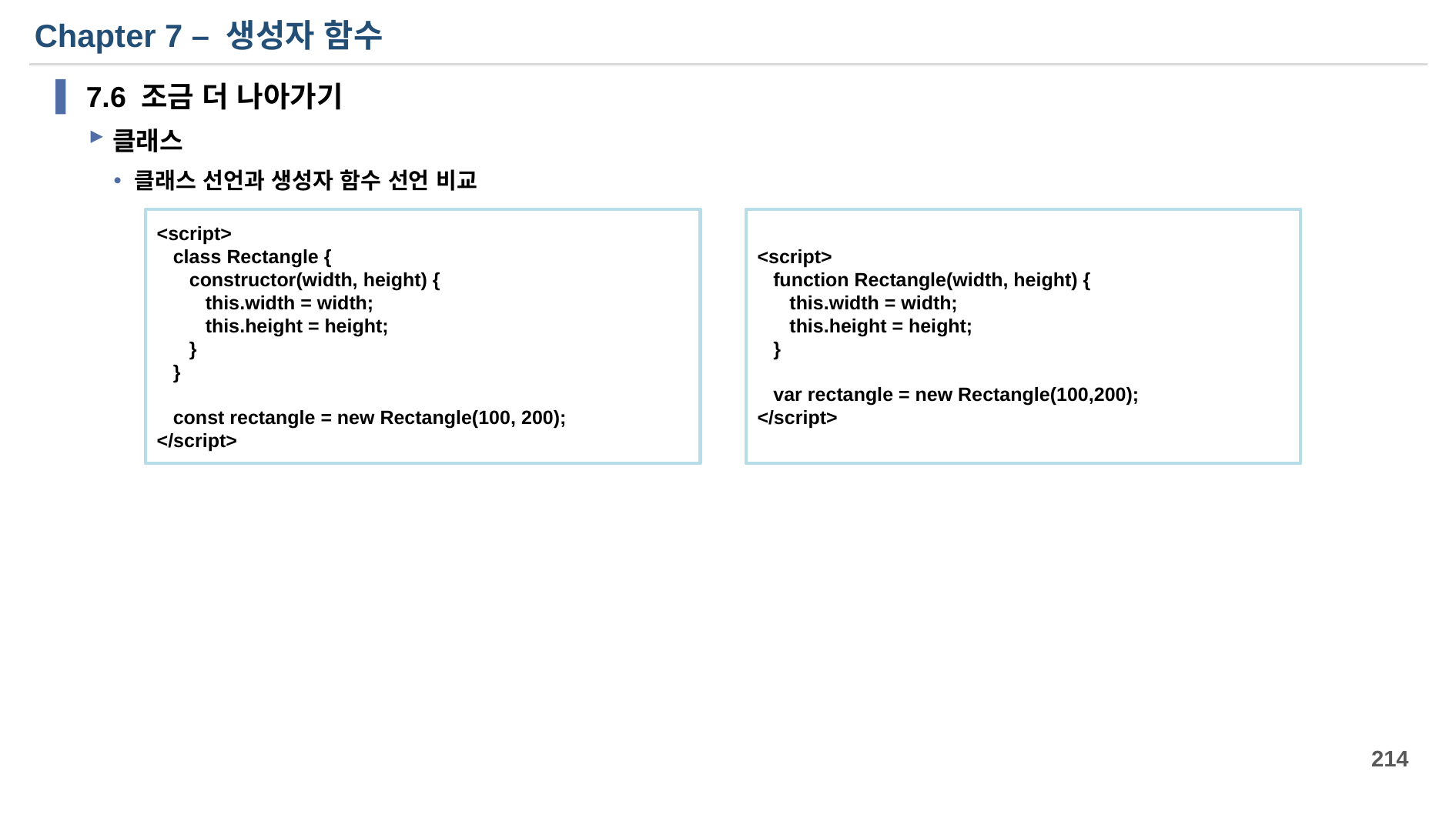

# Chapter 7 – 생성자 함수
7.6 조금 더 나아가기
클래스
클래스 선언과 생성자 함수 선언 비교

<script>
   function Rectangle(width, height) {
      this.width = width;
      this.height = height;
   }

   var rectangle = new Rectangle(100,200);
</script>
<script>
   class Rectangle {
      constructor(width, height) {
         this.width = width;
         this.height = height;
      }
   }

   const rectangle = new Rectangle(100, 200);
</script>
214